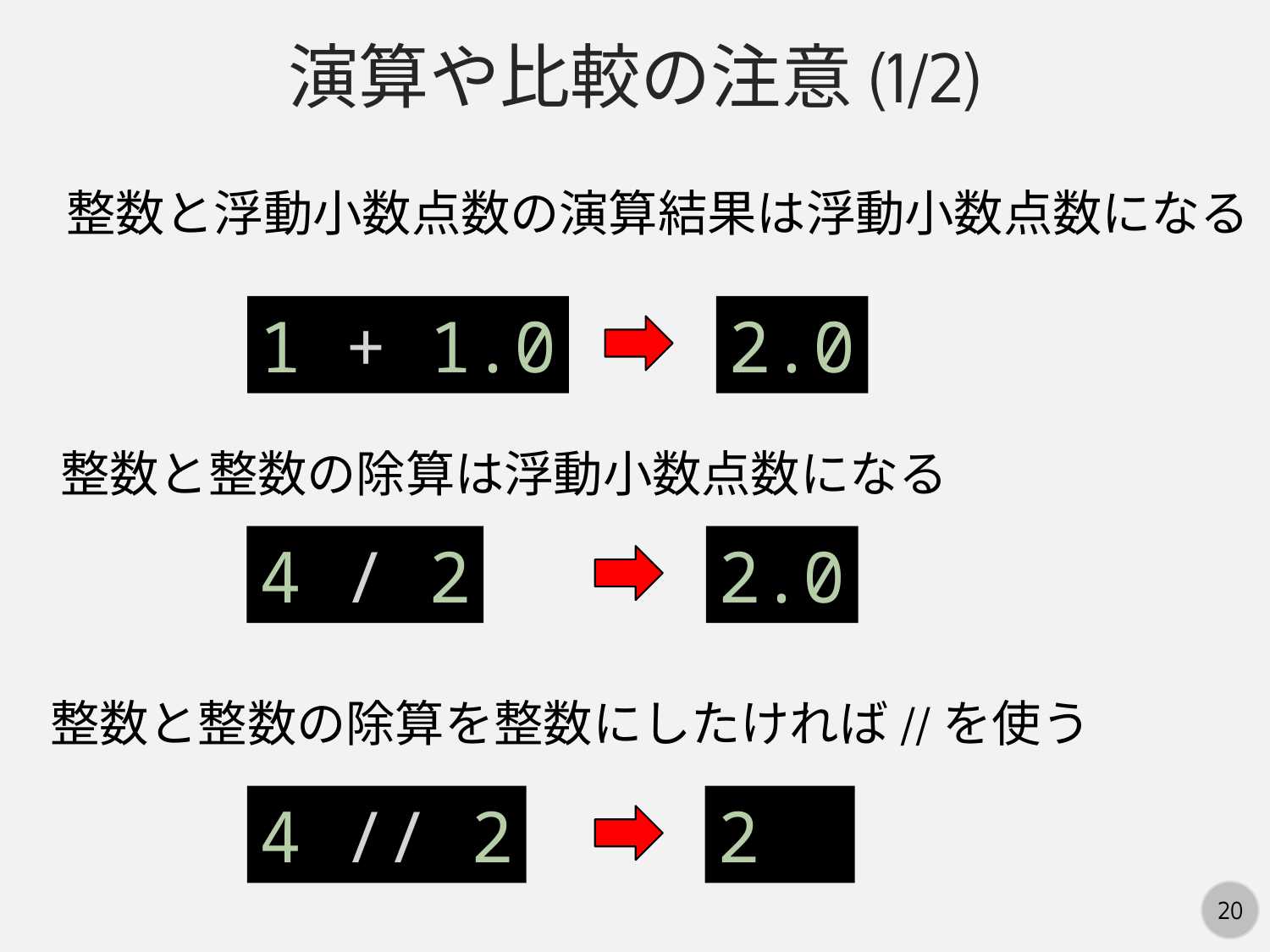

演算や比較の注意(1/2)
整数と浮動小数点数の演算結果は浮動小数点数になる
1 + 1.0
2.0

整数と整数の除算は浮動小数点数になる
4 / 2
2.0

整数と整数の除算を整数にしたければ//を使う
4 // 2
2